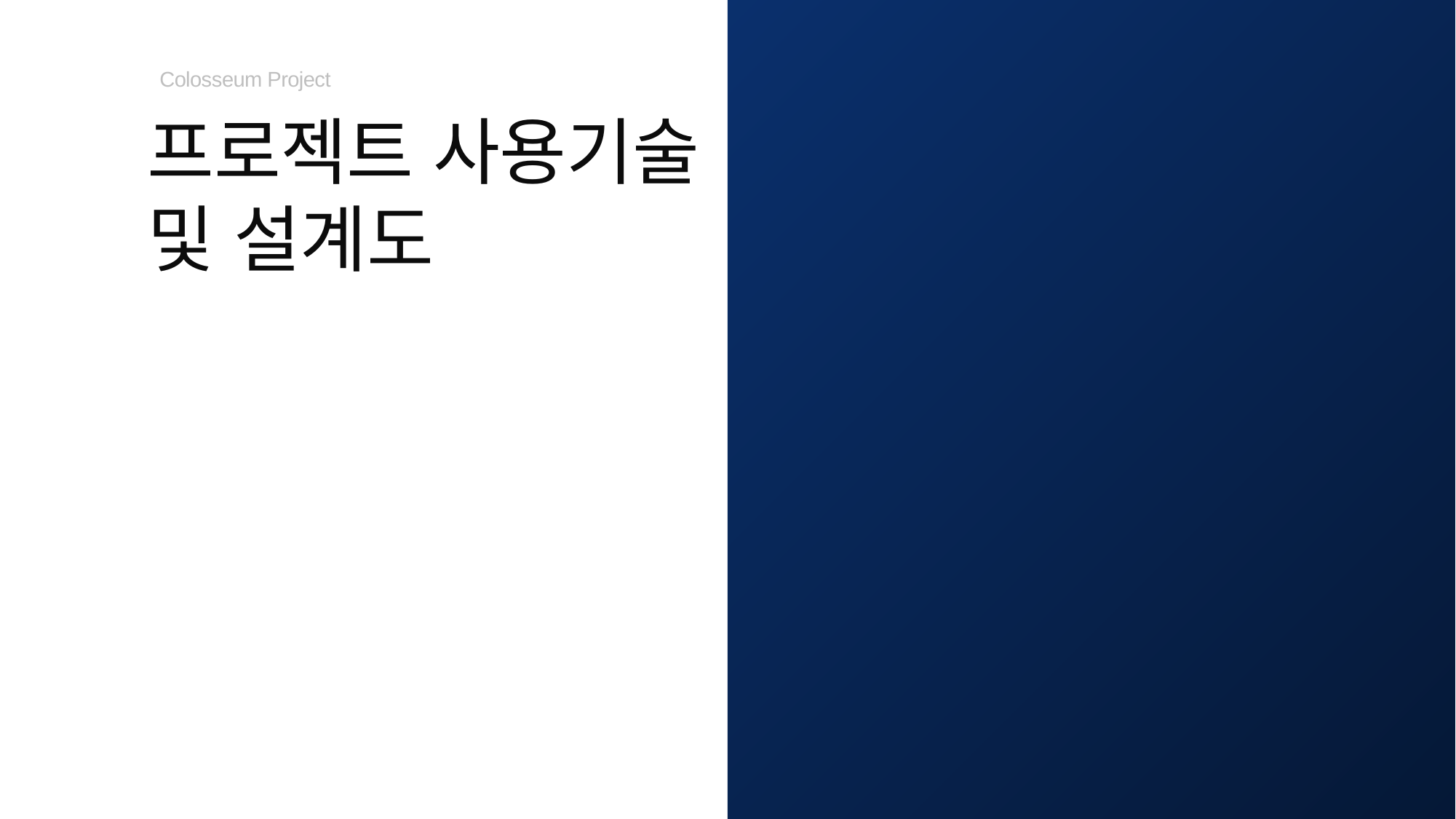

Colosseum Project
프로젝트 사용기술
및 설계도
03